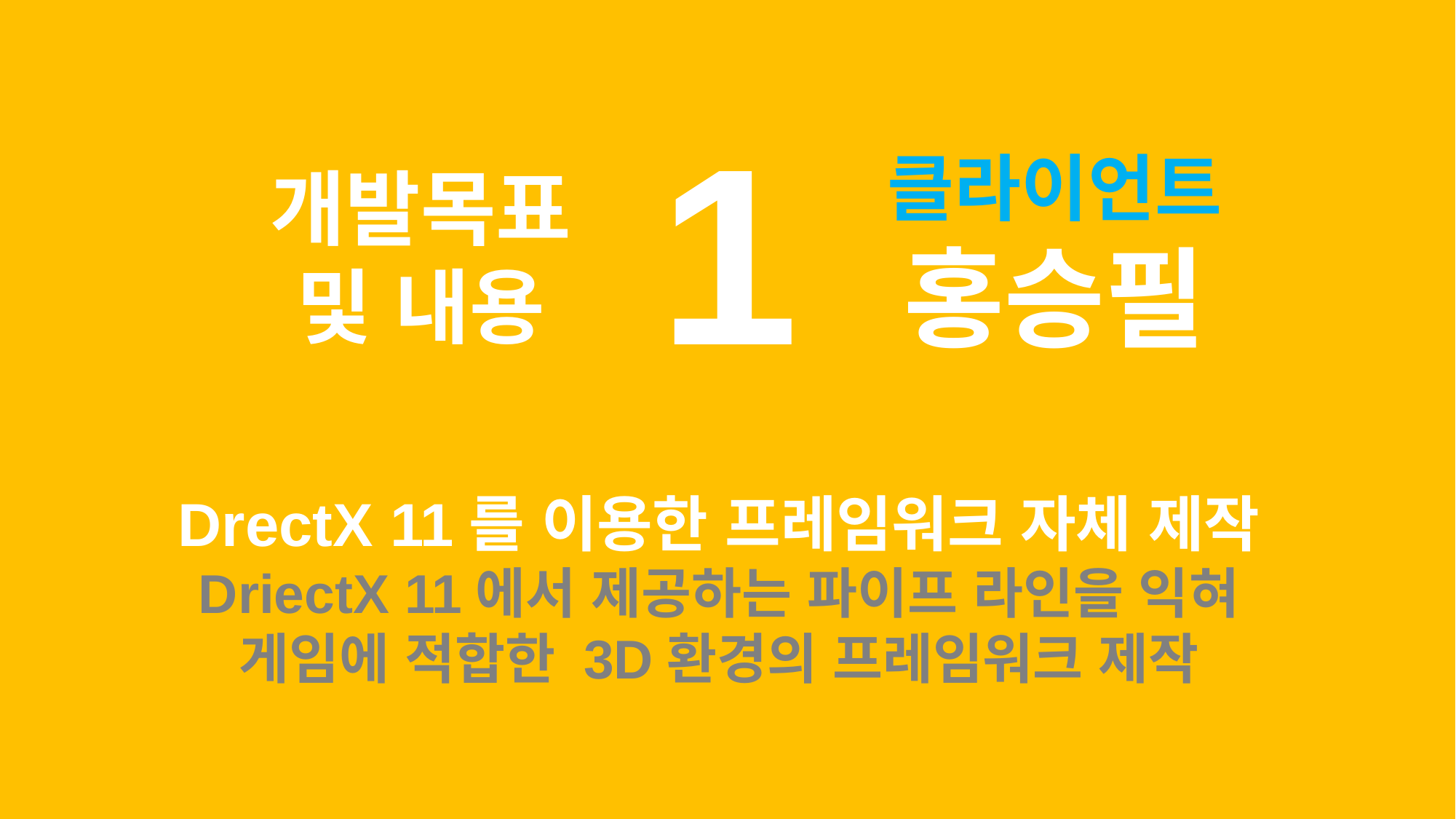

1
클라이언트
홍승필
개발목표
및 내용
DrectX 11를 이용한 프레임워크 자체 제작
DriectX 11에서 제공하는 파이프 라인을 익혀
게임에 적합한 3D환경의 프레임워크 제작